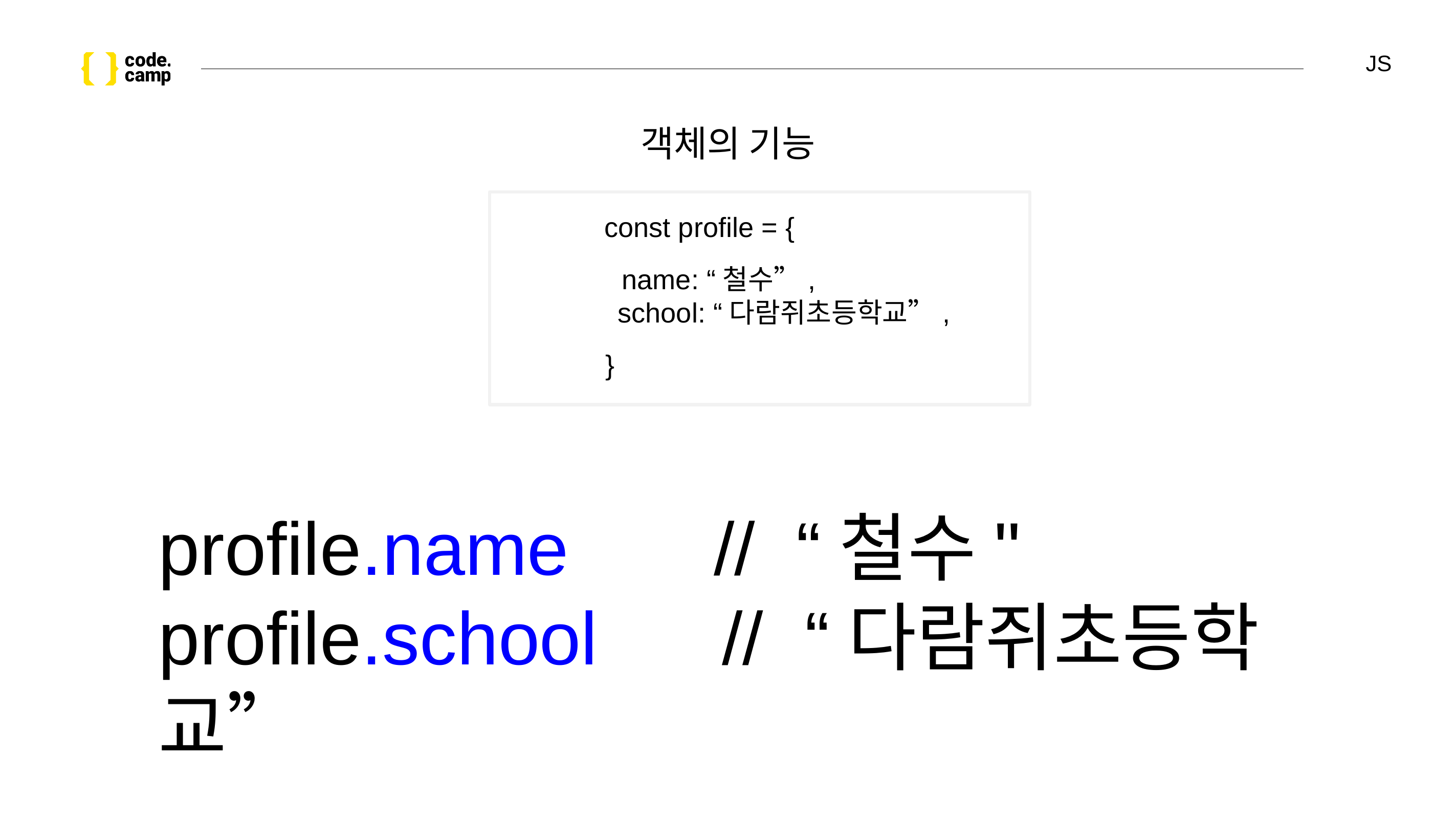

# JS

객체의 기능

const profile = {

     name: “철수”,
                      school: “다람쥐초등학교”,
                                           }
profile.name       //  “철수"
profile.school      //  “다람쥐초등학교”